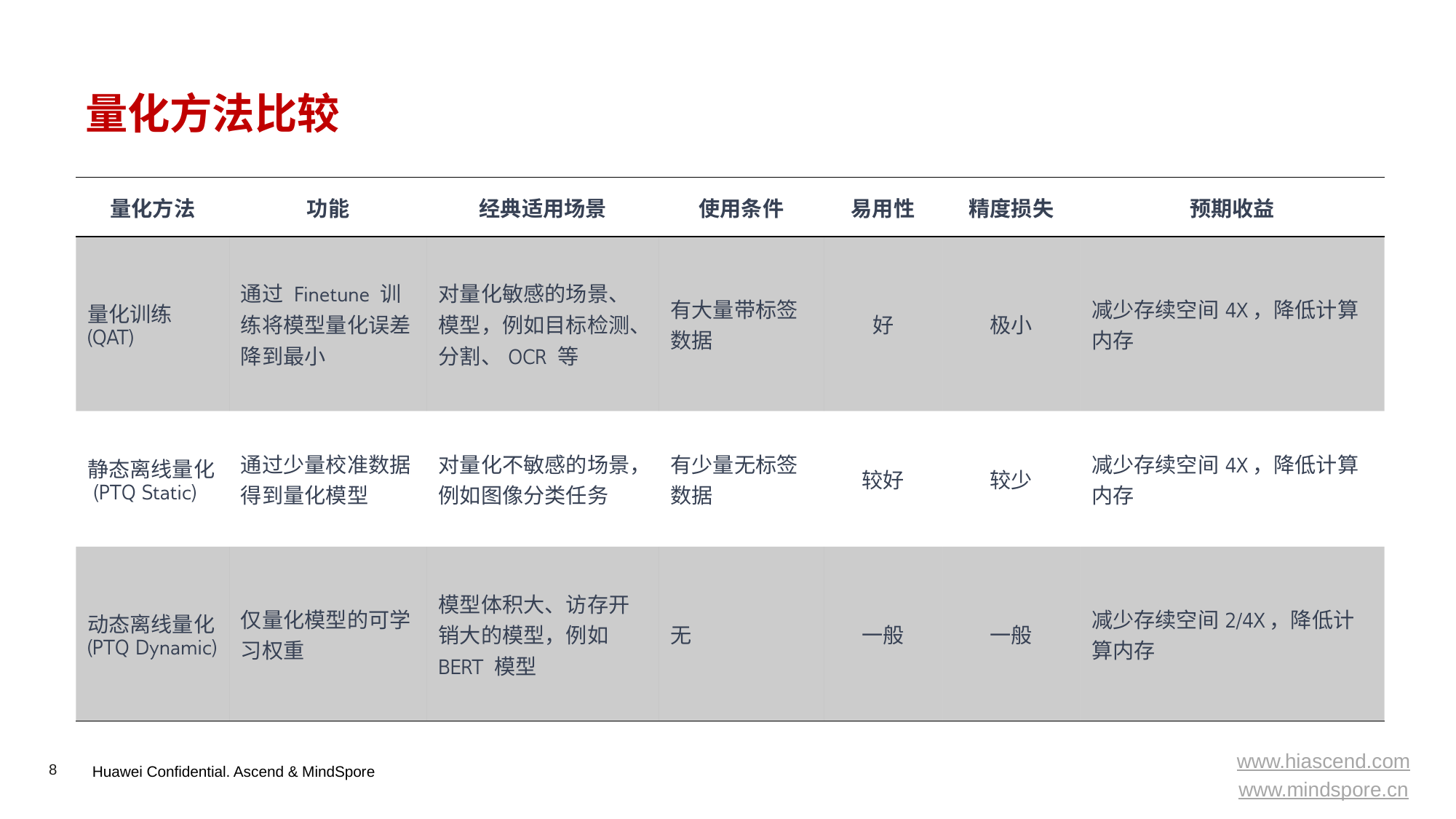

# 量化方法比较
| 量化方法 | 功能 | 经典适用场景 | 使用条件 | 易用性 | 精度损失 | 预期收益 |
| --- | --- | --- | --- | --- | --- | --- |
| 量化训练 (QAT) | 通过 Finetune 训练将模型量化误差降到最小 | 对量化敏感的场景、模型，例如目标检测、分割、OCR 等 | 有大量带标签数据 | 好 | 极小 | 减少存续空间4X，降低计算内存 |
| 静态离线量化 (PTQ Static) | 通过少量校准数据得到量化模型 | 对量化不敏感的场景，例如图像分类任务 | 有少量无标签数据 | 较好 | 较少 | 减少存续空间4X，降低计算内存 |
| 动态离线量化 (PTQ Dynamic) | 仅量化模型的可学习权重 | 模型体积大、访存开销大的模型，例如 BERT 模型 | 无 | 一般 | 一般 | 减少存续空间2/4X，降低计算内存 |